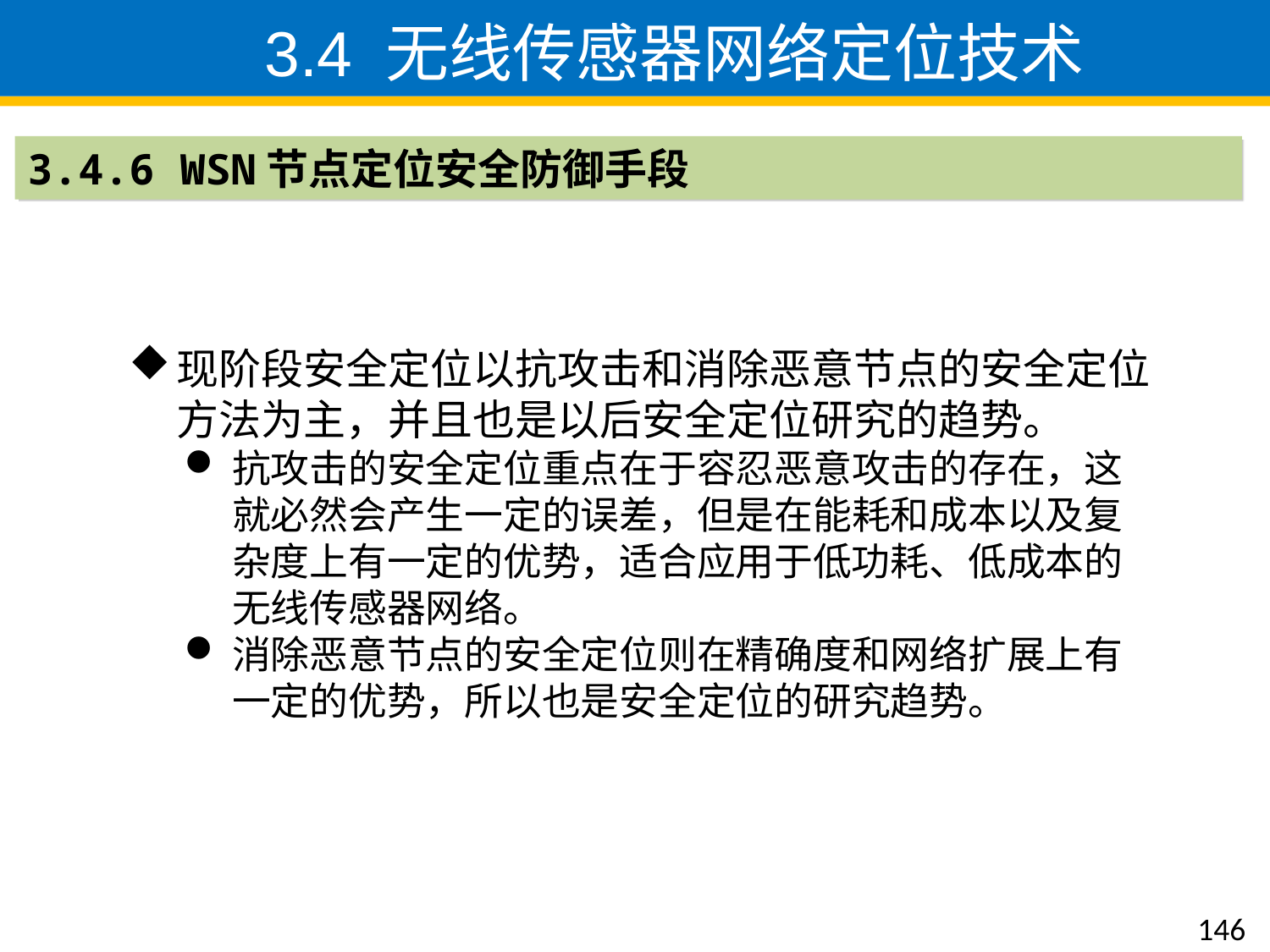

3.4 无线传感器网络定位技术

3.4.6 WSN节点定位安全防御手段
现阶段安全定位以抗攻击和消除恶意节点的安全定位方法为主，并且也是以后安全定位研究的趋势。
抗攻击的安全定位重点在于容忍恶意攻击的存在，这就必然会产生一定的误差，但是在能耗和成本以及复杂度上有一定的优势，适合应用于低功耗、低成本的无线传感器网络。
消除恶意节点的安全定位则在精确度和网络扩展上有一定的优势，所以也是安全定位的研究趋势。
146